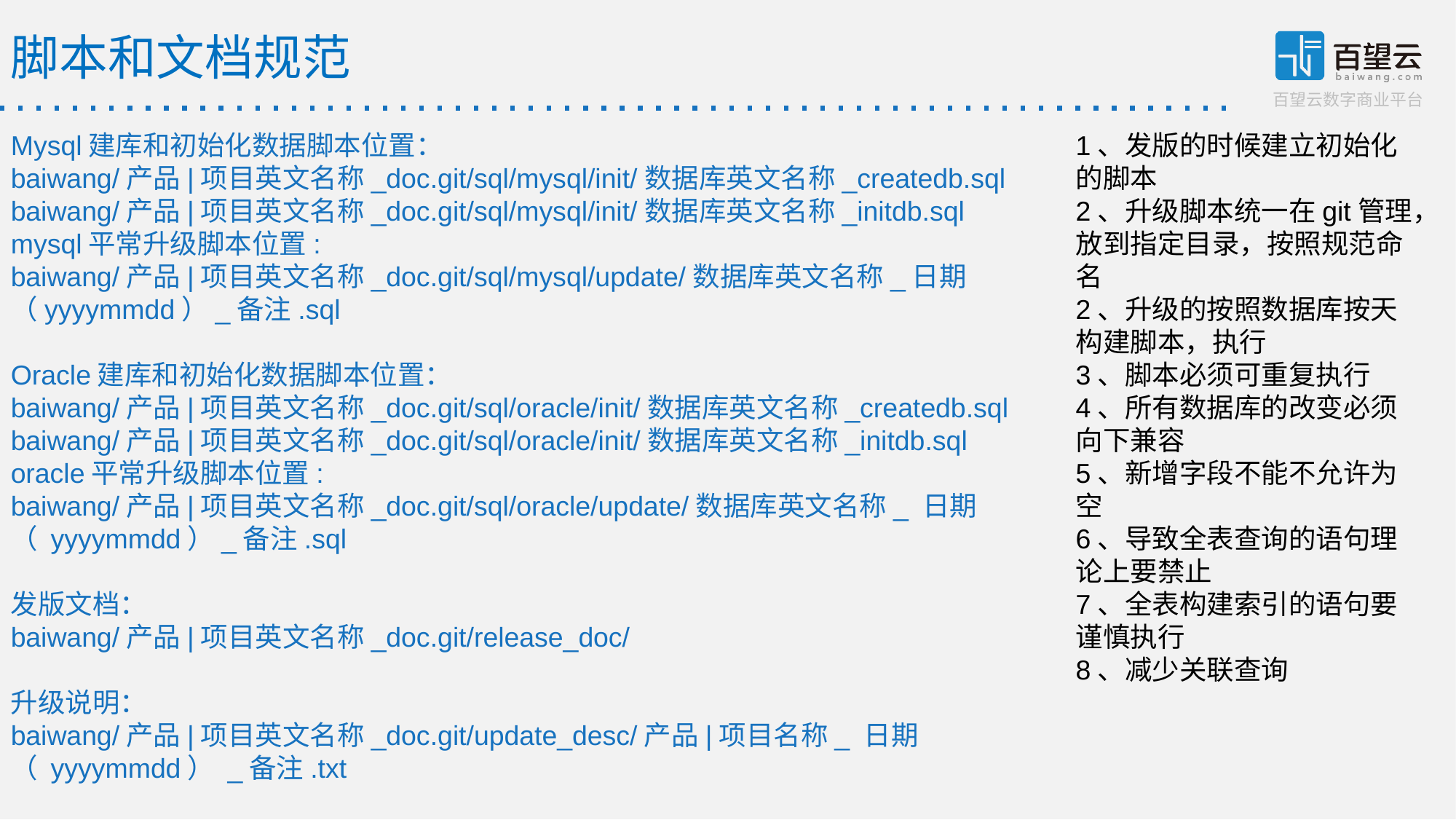

脚本和文档规范
Mysql建库和初始化数据脚本位置：
baiwang/产品|项目英文名称_doc.git/sql/mysql/init/数据库英文名称_createdb.sql
baiwang/产品|项目英文名称_doc.git/sql/mysql/init/数据库英文名称_initdb.sql
mysql平常升级脚本位置:
baiwang/产品|项目英文名称_doc.git/sql/mysql/update/数据库英文名称_日期（yyyymmdd）_备注.sql
Oracle建库和初始化数据脚本位置：
baiwang/产品|项目英文名称_doc.git/sql/oracle/init/数据库英文名称_createdb.sql
baiwang/产品|项目英文名称_doc.git/sql/oracle/init/数据库英文名称_initdb.sql
oracle平常升级脚本位置:
baiwang/产品|项目英文名称_doc.git/sql/oracle/update/数据库英文名称_ 日期（ yyyymmdd）_备注.sql

发版文档：
baiwang/产品|项目英文名称_doc.git/release_doc/

升级说明：
baiwang/产品|项目英文名称_doc.git/update_desc/产品|项目名称_ 日期（ yyyymmdd） _备注.txt
1、发版的时候建立初始化的脚本
2、升级脚本统一在git管理，放到指定目录，按照规范命名
2、升级的按照数据库按天构建脚本，执行
3、脚本必须可重复执行
4、所有数据库的改变必须向下兼容
5、新增字段不能不允许为空
6、导致全表查询的语句理论上要禁止
7、全表构建索引的语句要谨慎执行
8、减少关联查询